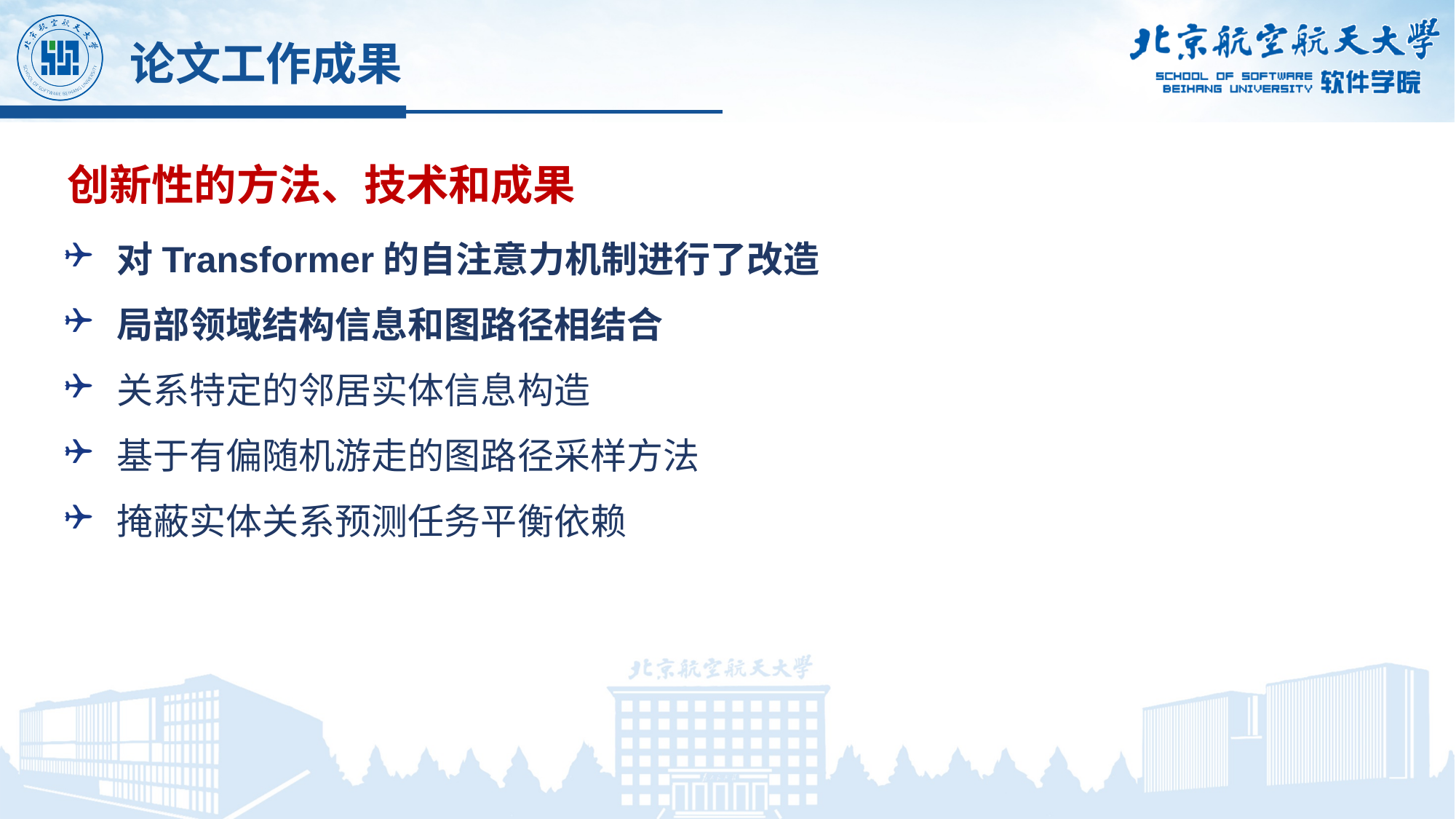

论文工作成果

创新性的方法、技术和成果
对Transformer的自注意力机制进行了改造
局部领域结构信息和图路径相结合
关系特定的邻居实体信息构造
基于有偏随机游走的图路径采样方法
掩蔽实体关系预测任务平衡依赖